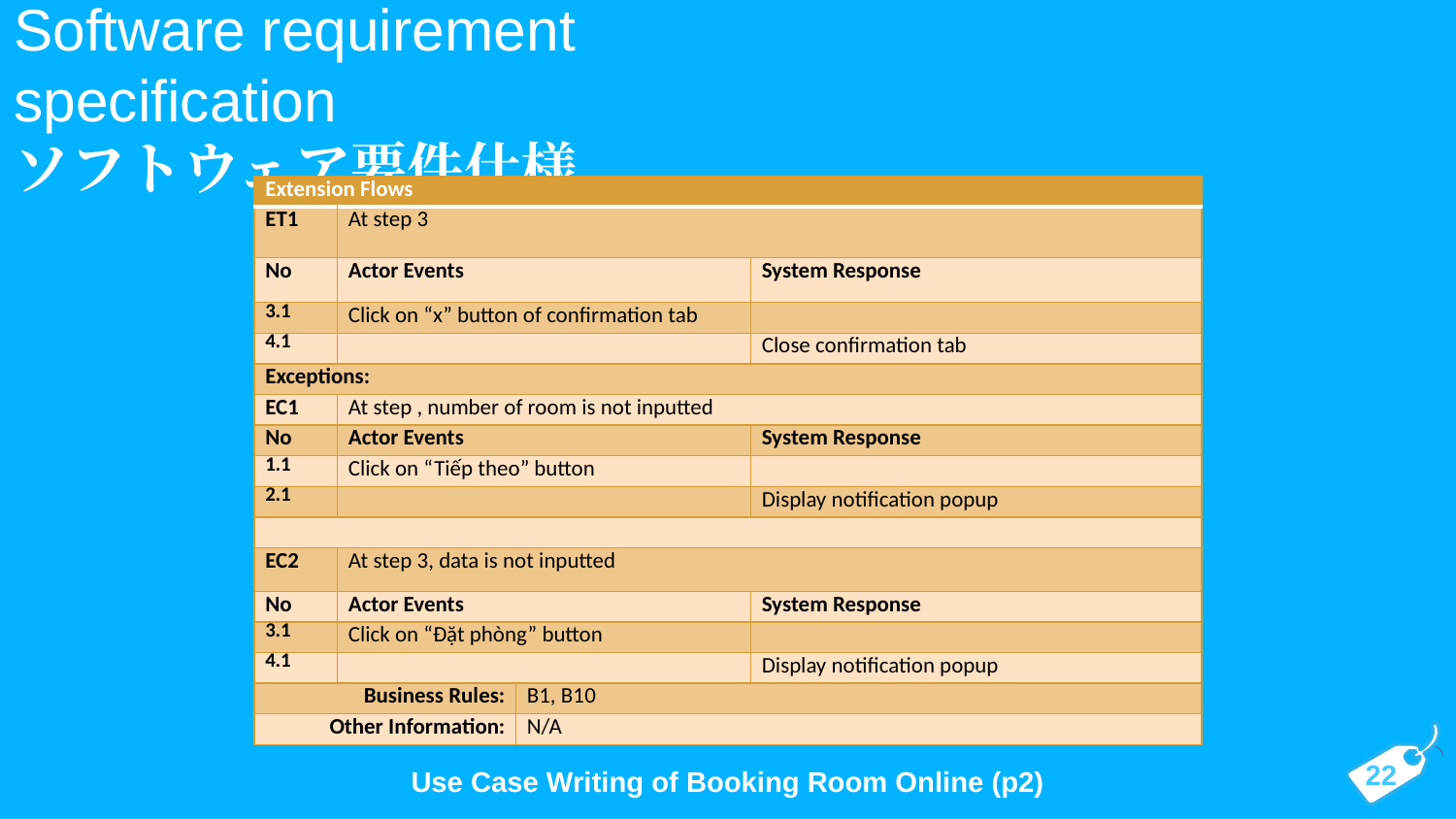

Software requirement specification
ソフトウェア要件仕様
| Extension Flows |  |  |  |
| --- | --- | --- | --- |
| ET1 | At step 3 |  |  |
| No | Actor Events |  | System Response |
| 3.1 | Click on “x” button of confirmation tab |  |  |
| 4.1 |  |  | Close confirmation tab |
| Exceptions: |  |  |  |
| EC1 | At step , number of room is not inputted |  |  |
| No | Actor Events |  | System Response |
| 1.1 | Click on “Tiếp theo” button |  |  |
| 2.1 |  |  | Display notification popup |
|  |  |  |  |
| EC2 | At step 3, data is not inputted |  |  |
| No | Actor Events |  | System Response |
| 3.1 | Click on “Đặt phòng” button |  |  |
| 4.1 |  |  | Display notification popup |
| Business Rules: |  | B1, B10 |  |
| Other Information: |  | N/A |  |

22
Use Case Writing of Booking Room Online (p2)